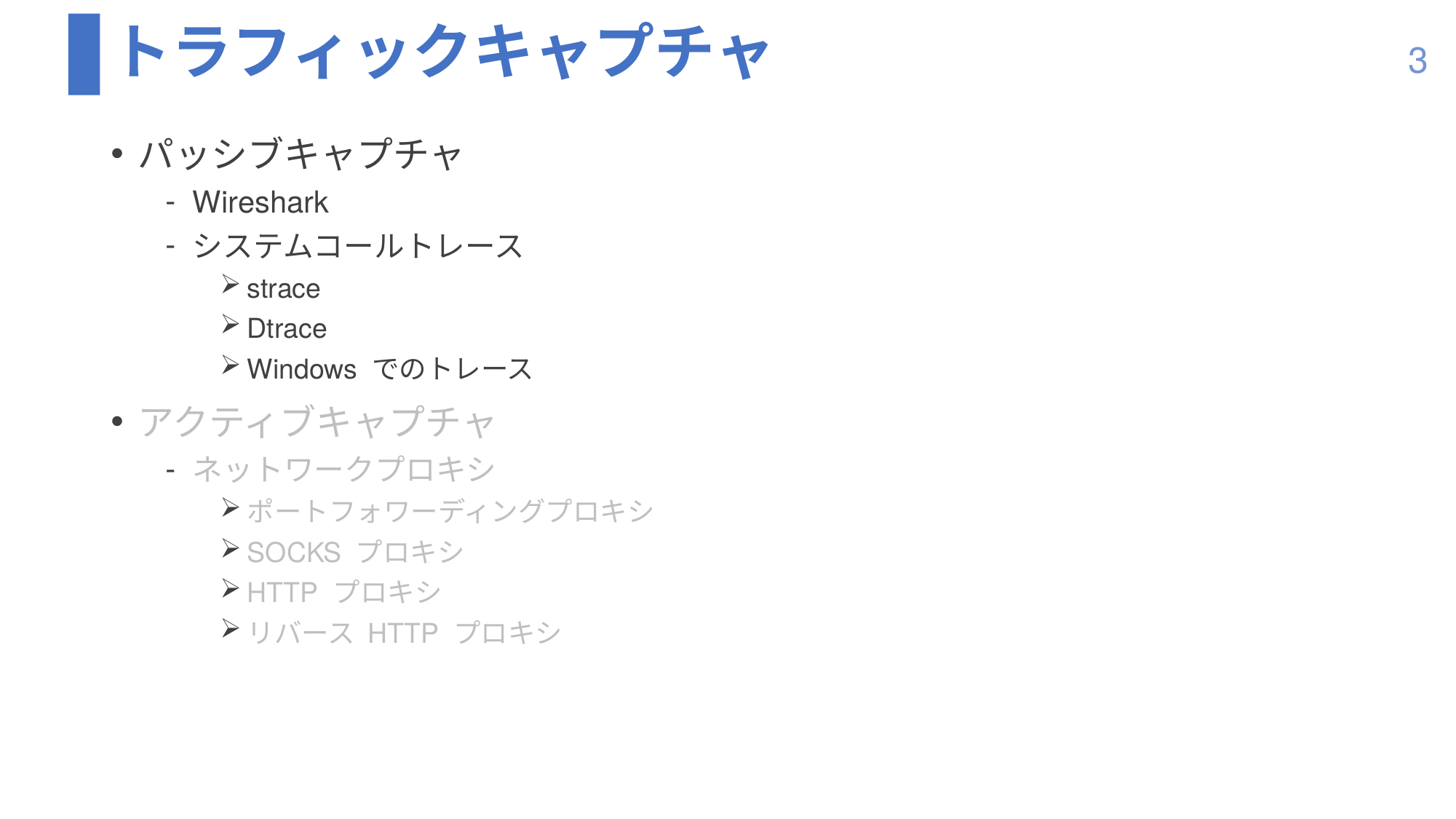

# トラフィックキャプチャ
3
パッシブキャプチャ
Wireshark
システムコールトレース
strace
Dtrace
Windows でのトレース
アクティブキャプチャ
ネットワークプロキシ
ポートフォワーディングプロキシ
SOCKS プロキシ
HTTP プロキシ
リバース HTTP プロキシ